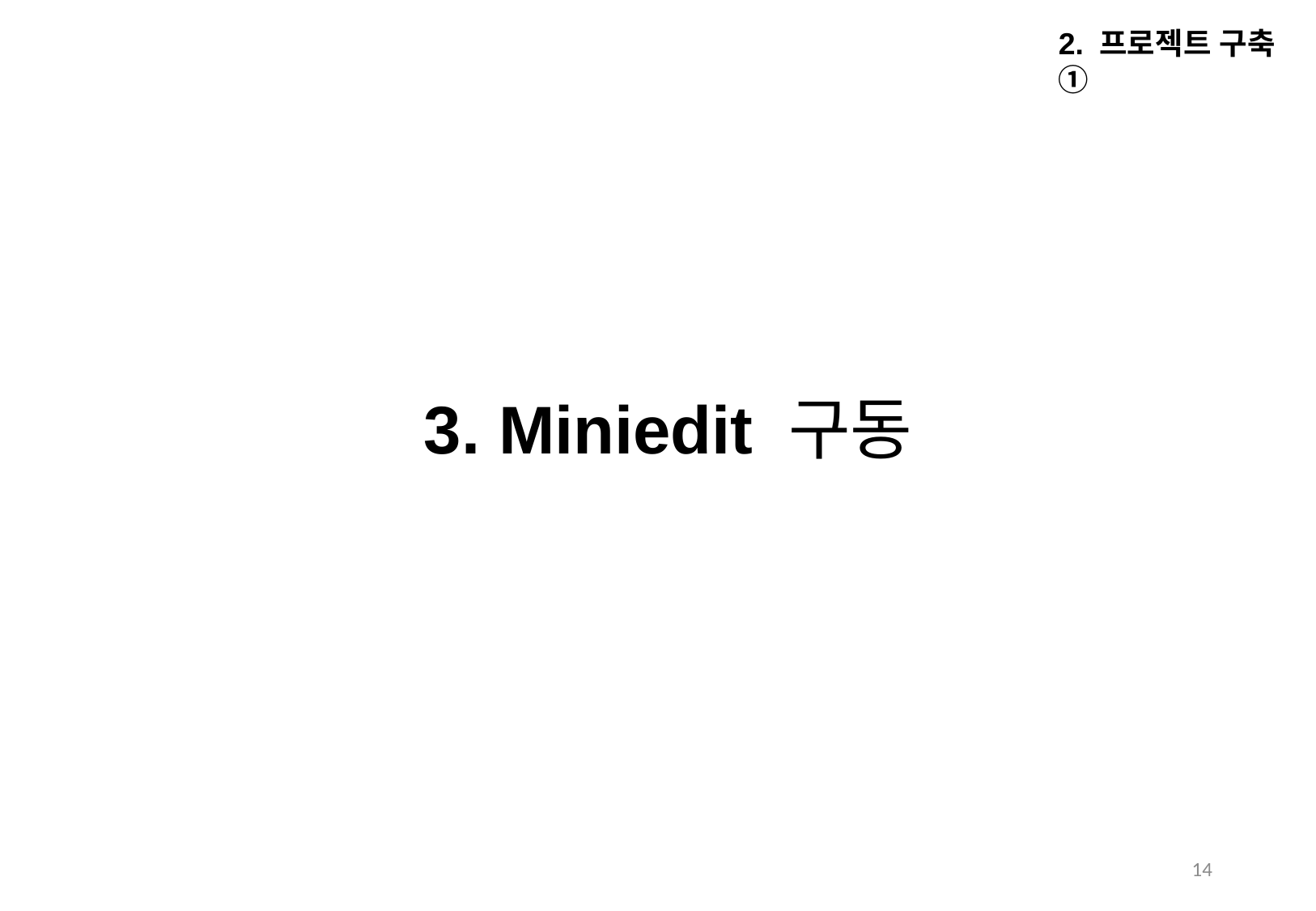

2. 프로젝트 구축 ①
3. Miniedit 구동
14